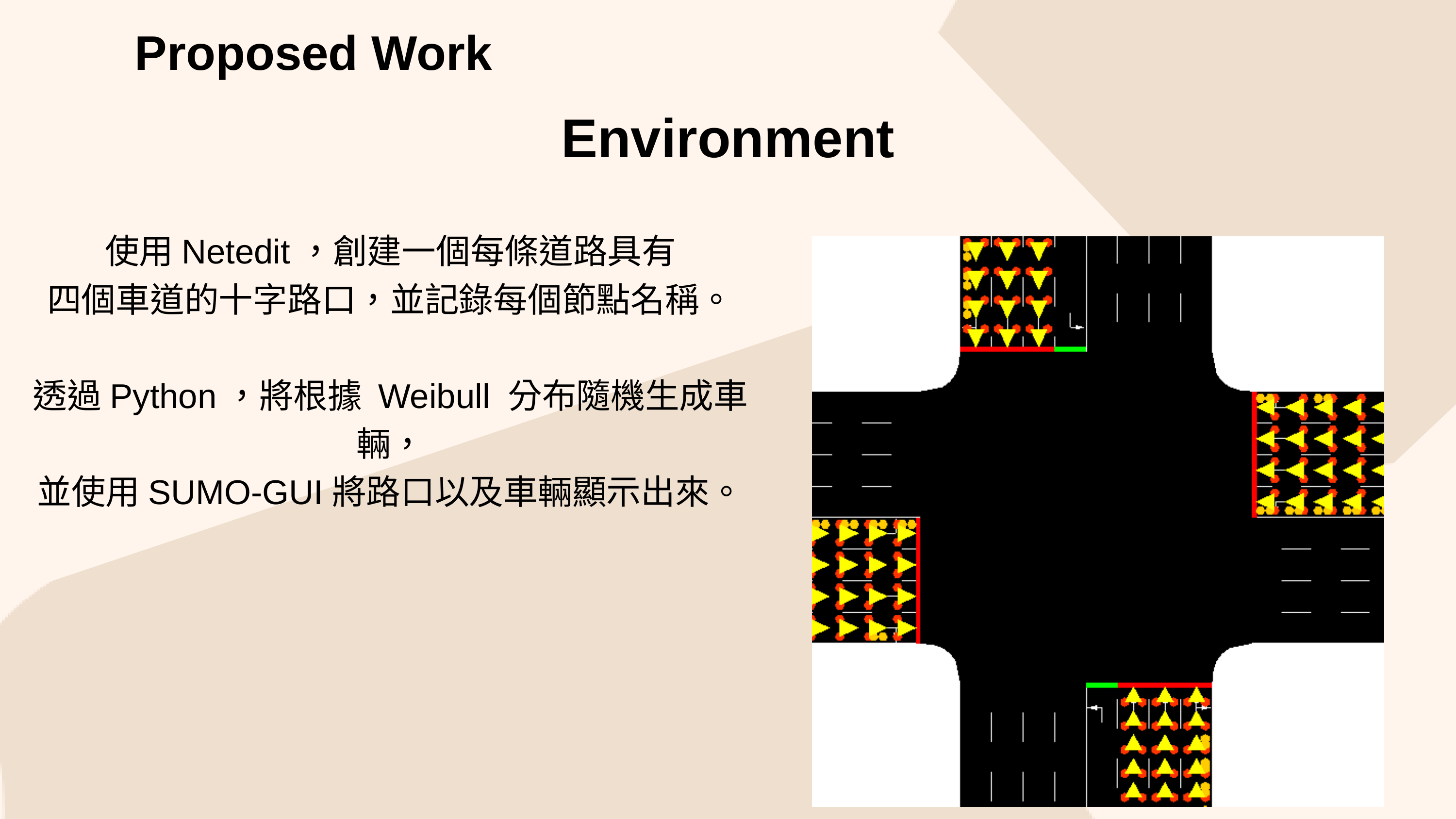

Proposed Work
Environment
使用Netedit，創建一個每條道路具有
四個車道的十字路口，並記錄每個節點名稱。

透過Python，將根據 Weibull 分布隨機生成車輛，
並使用SUMO-GUI將路口以及車輛顯示出來。